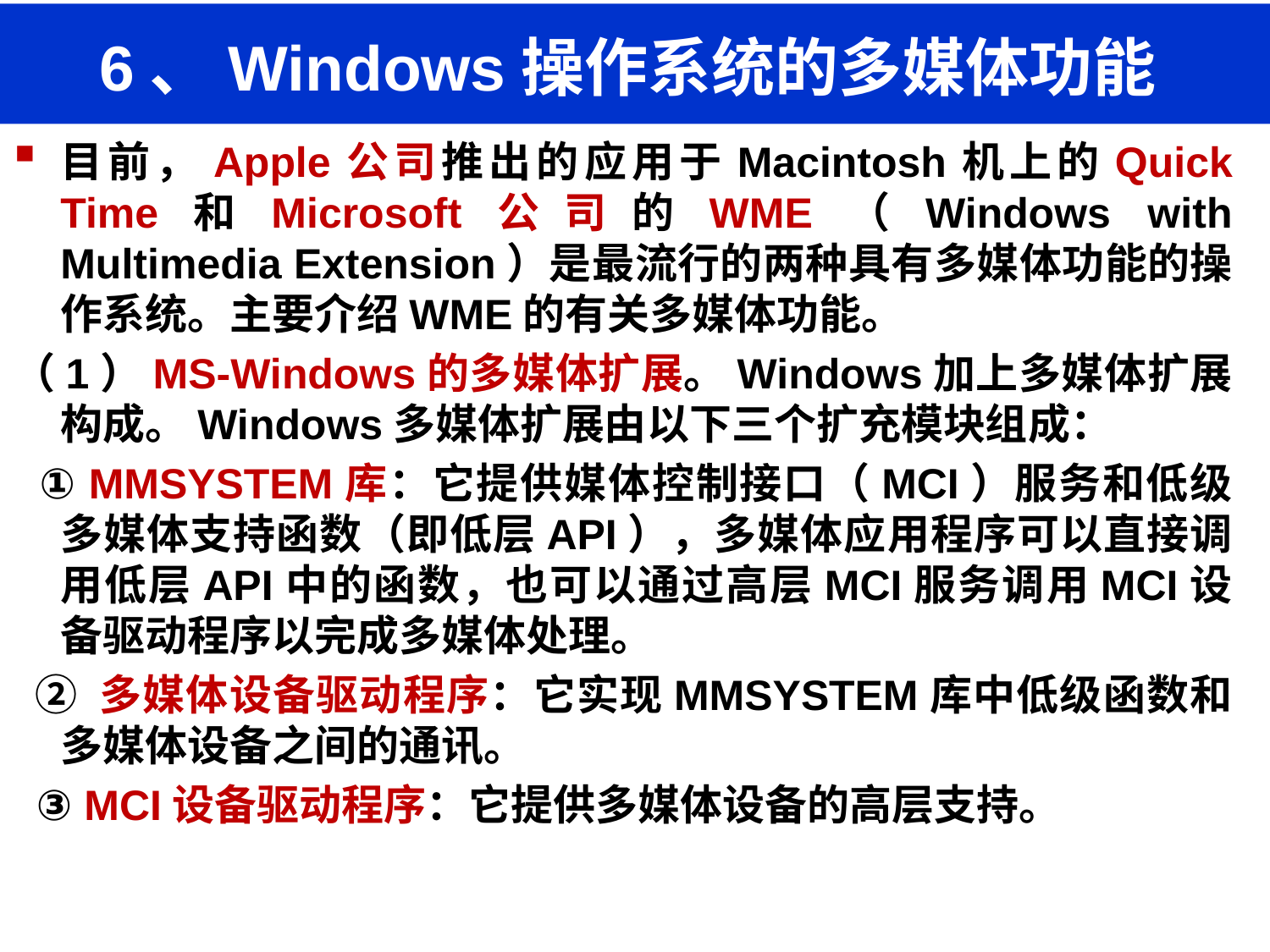

# 6、Windows操作系统的多媒体功能
目前，Apple公司推出的应用于Macintosh机上的Quick Time和Microsoft公司的WME（Windows with Multimedia Extension）是最流行的两种具有多媒体功能的操作系统。主要介绍WME的有关多媒体功能。
（1）MS-Windows的多媒体扩展。Windows加上多媒体扩展构成。Windows多媒体扩展由以下三个扩充模块组成：
  ① MMSYSTEM库：它提供媒体控制接口（MCI）服务和低级多媒体支持函数（即低层API），多媒体应用程序可以直接调用低层API中的函数，也可以通过高层MCI服务调用MCI设备驱动程序以完成多媒体处理。
  ② 多媒体设备驱动程序：它实现MMSYSTEM库中低级函数和多媒体设备之间的通讯。
  ③ MCI设备驱动程序：它提供多媒体设备的高层支持。